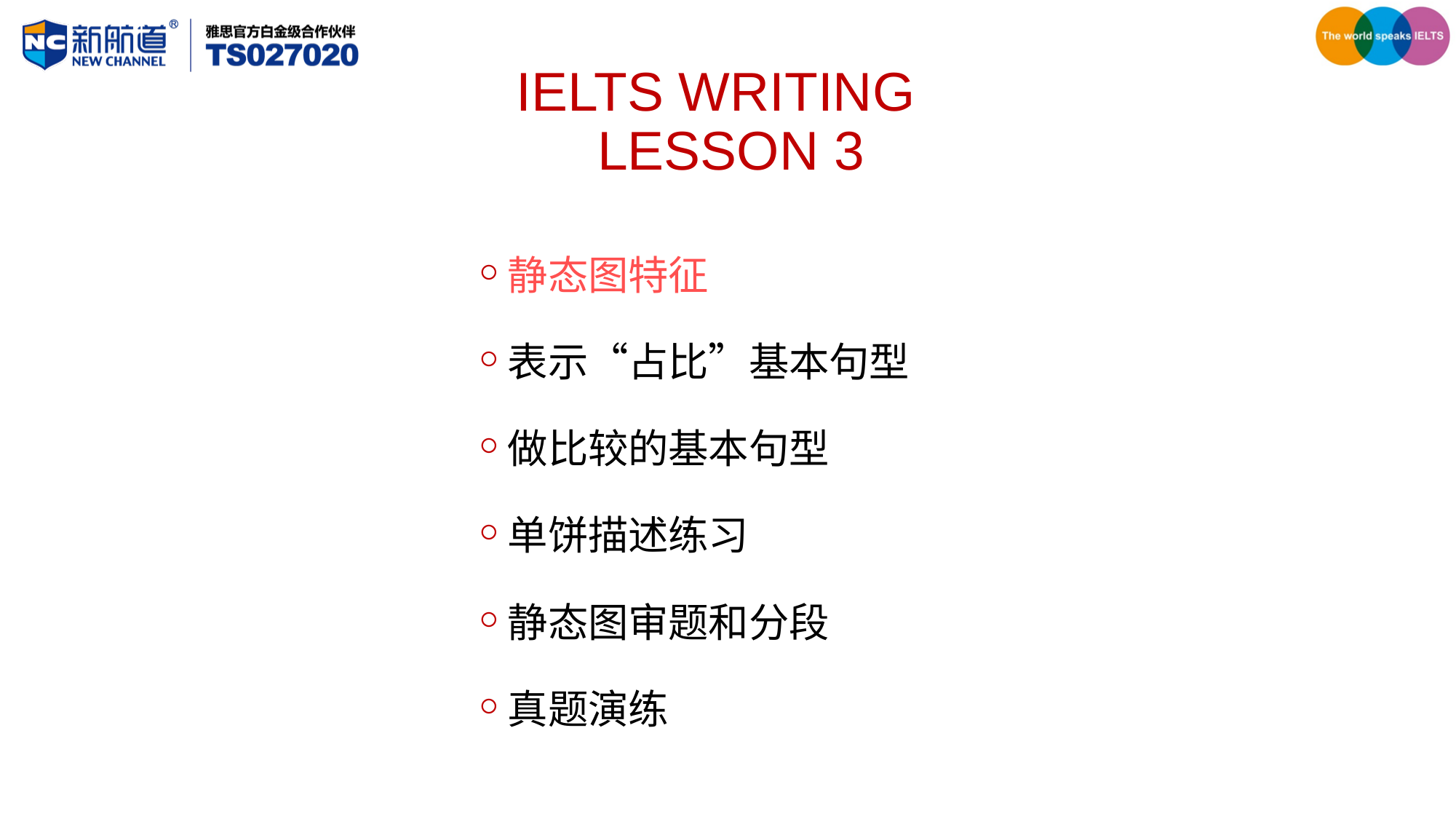

# IELTS WRITING LESSON 3
静态图特征
表示“占比”基本句型
做比较的基本句型
单饼描述练习
静态图审题和分段
真题演练